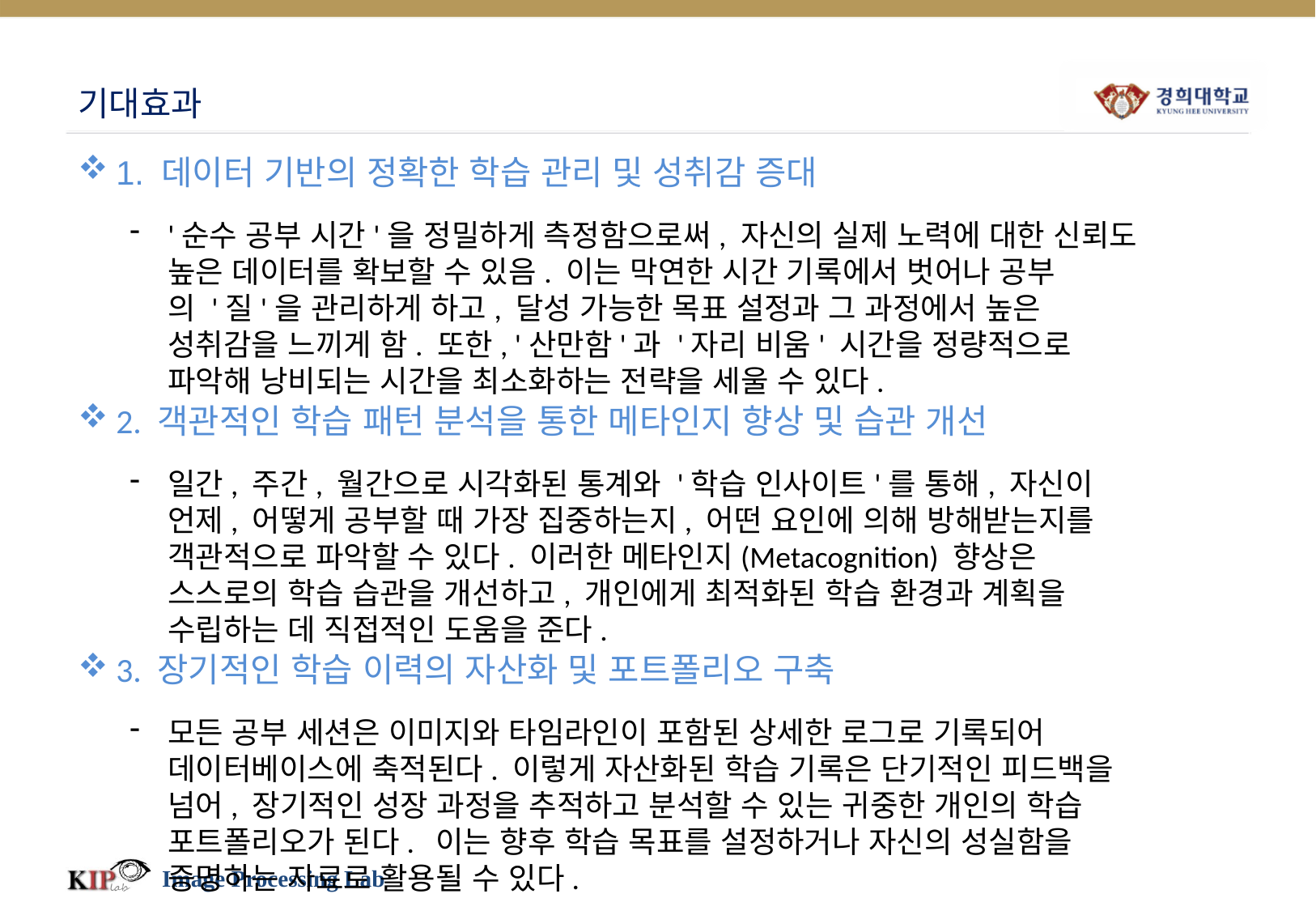

# 기대효과
1. 데이터 기반의 정확한 학습 관리 및 성취감 증대
'순수 공부 시간'을 정밀하게 측정함으로써, 자신의 실제 노력에 대한 신뢰도 높은 데이터를 확보할 수 있음. 이는 막연한 시간 기록에서 벗어나 공부의 '질'을 관리하게 하고, 달성 가능한 목표 설정과 그 과정에서 높은 성취감을 느끼게 함. 또한, '산만함'과 '자리 비움' 시간을 정량적으로 파악해 낭비되는 시간을 최소화하는 전략을 세울 수 있다.
2. 객관적인 학습 패턴 분석을 통한 메타인지 향상 및 습관 개선
일간, 주간, 월간으로 시각화된 통계와 '학습 인사이트'를 통해, 자신이 언제, 어떻게 공부할 때 가장 집중하는지, 어떤 요인에 의해 방해받는지를 객관적으로 파악할 수 있다. 이러한 메타인지(Metacognition) 향상은 스스로의 학습 습관을 개선하고, 개인에게 최적화된 학습 환경과 계획을 수립하는 데 직접적인 도움을 준다.
3. 장기적인 학습 이력의 자산화 및 포트폴리오 구축
모든 공부 세션은 이미지와 타임라인이 포함된 상세한 로그로 기록되어 데이터베이스에 축적된다. 이렇게 자산화된 학습 기록은 단기적인 피드백을 넘어, 장기적인 성장 과정을 추적하고 분석할 수 있는 귀중한 개인의 학습 포트폴리오가 된다.  이는 향후 학습 목표를 설정하거나 자신의 성실함을 증명하는 자료로 활용될 수 있다.
Image Processing Lab